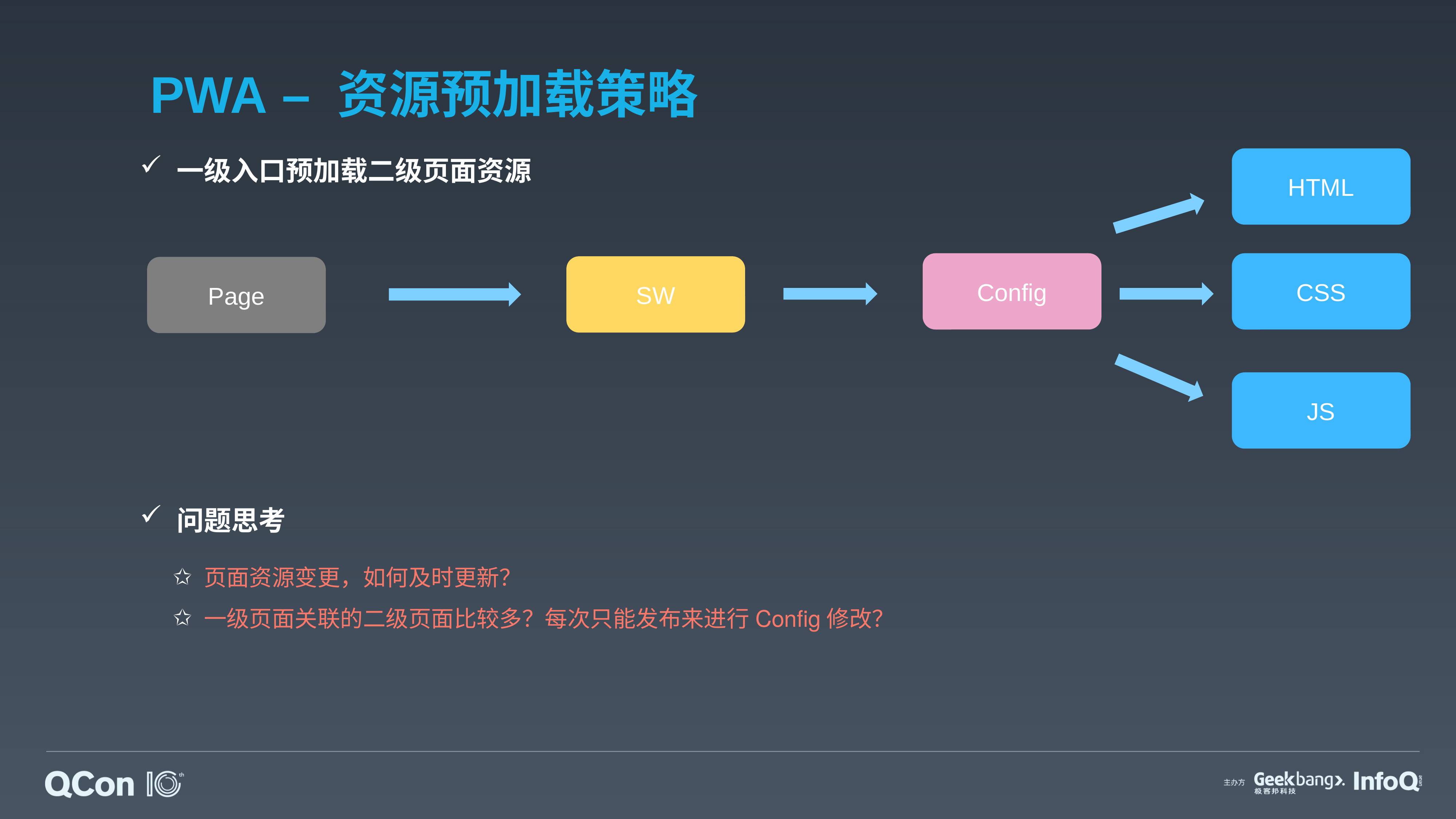

# PWA – 资源预加载策略
HTML
 一级入口预加载二级页面资源

Config
CSS
SW
Page

JS
 问题思考
 页面资源变更，如何及时更新？
 一级页面关联的二级页面比较多？每次只能发布来进行Config修改？